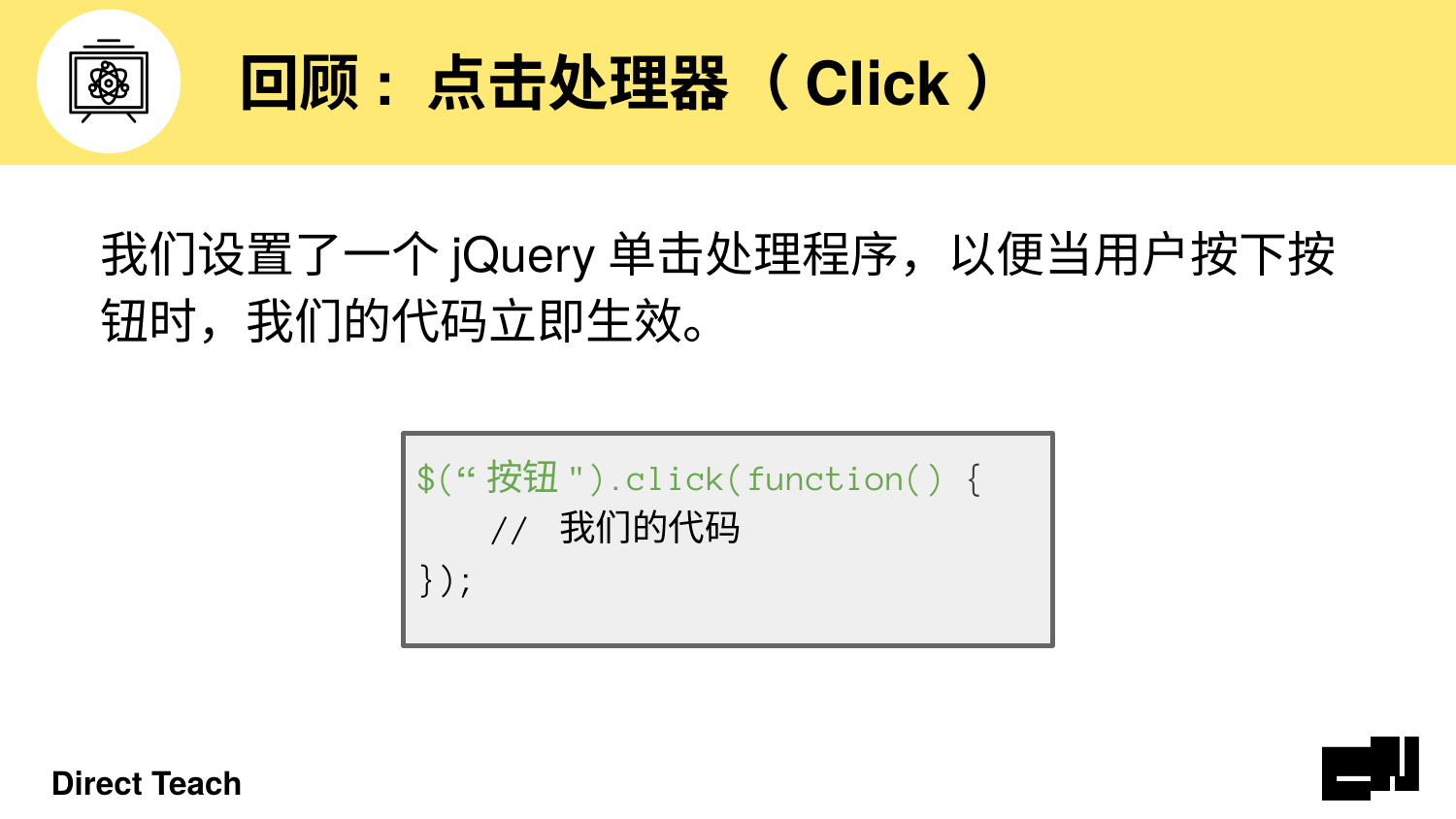

# 回顾: 点击处理器（Click）
我们设置了一个jQuery单击处理程序，以便当用户按下按钮时，我们的代码立即生效。
$(“按钮").click(function() {
// 我们的代码
});